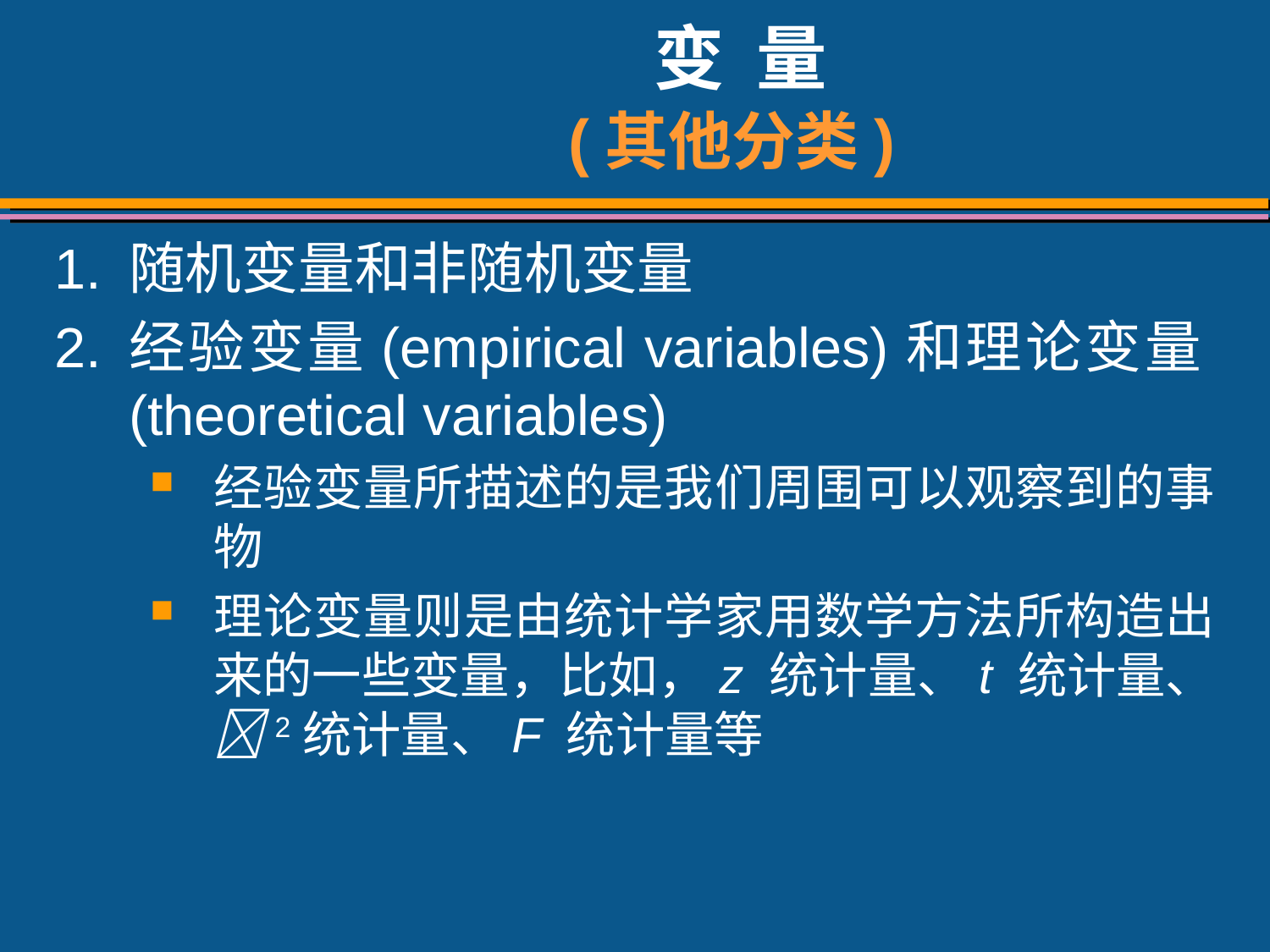

# 变  量 (其他分类)
随机变量和非随机变量
经验变量(empirical variables)和理论变量(theoretical variables)
经验变量所描述的是我们周围可以观察到的事物
理论变量则是由统计学家用数学方法所构造出来的一些变量，比如，z 统计量、t 统计量、χ2统计量、F 统计量等